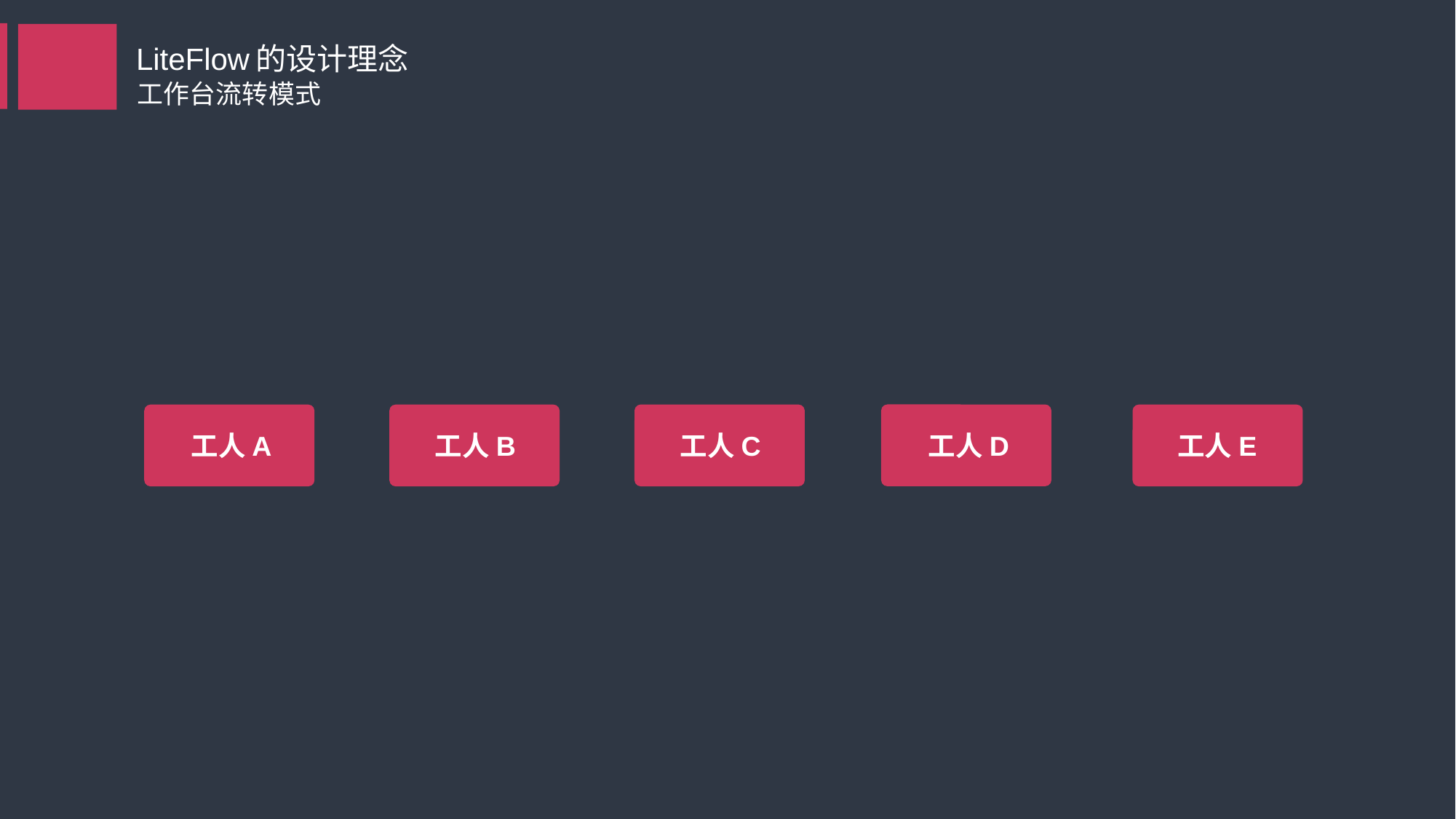

LiteFlow的设计理念
工作台流转模式

代加工
产品

工人D
工人C
工人A
工人B
工人E